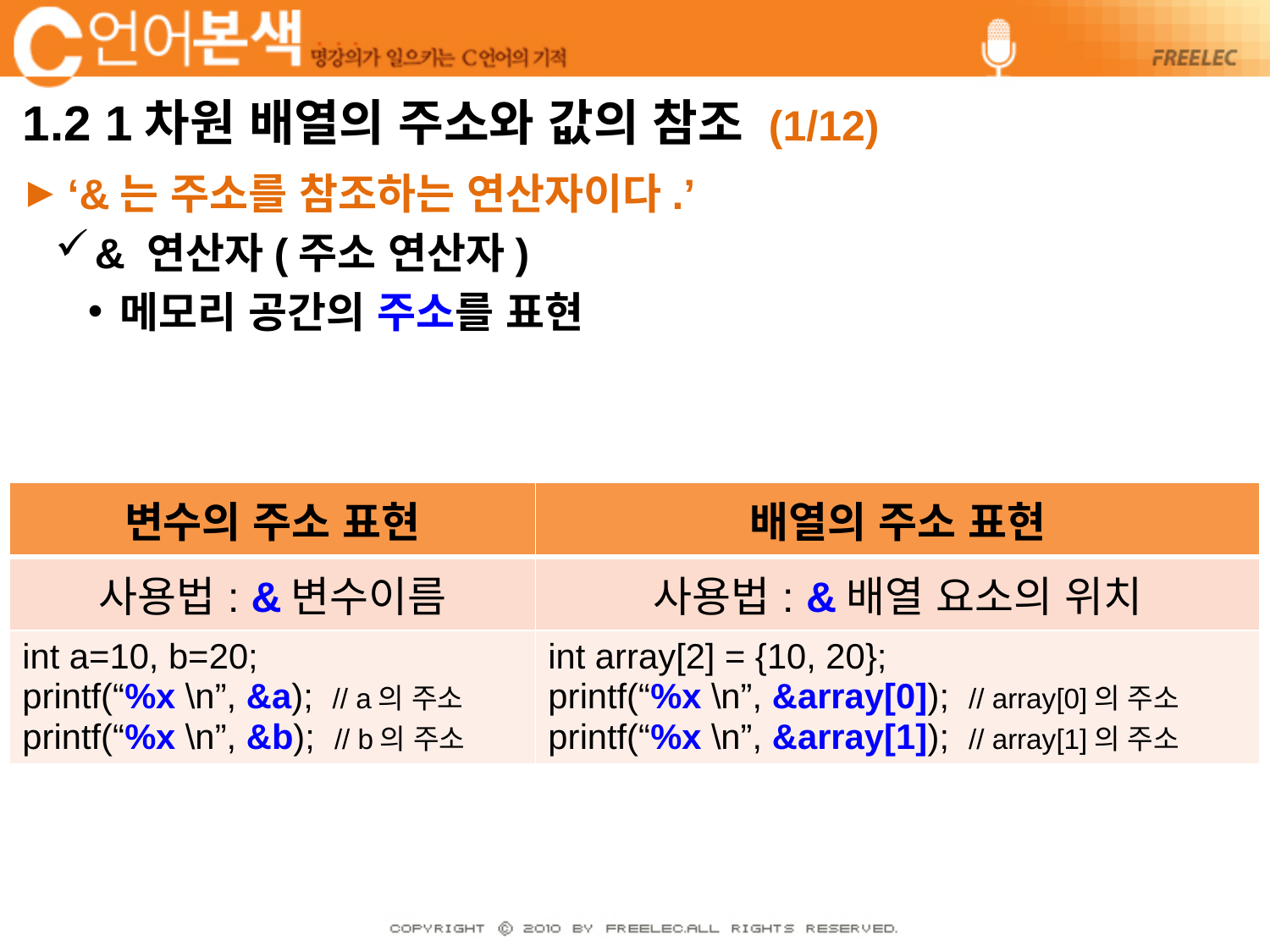

# 1.2 1차원 배열의 주소와 값의 참조 (1/12)
‘&는 주소를 참조하는 연산자이다.’
& 연산자(주소 연산자)
메모리 공간의 주소를 표현

| 변수의 주소 표현 | 배열의 주소 표현 |
| --- | --- |
| 사용법: &변수이름 | 사용법: &배열 요소의 위치 |
| int a=10, b=20; printf(“%x \n”, &a); // a의 주소 printf(“%x \n”, &b); // b의 주소 | int array[2] = {10, 20}; printf(“%x \n”, &array[0]); // array[0]의 주소 printf(“%x \n”, &array[1]); // array[1]의 주소 |